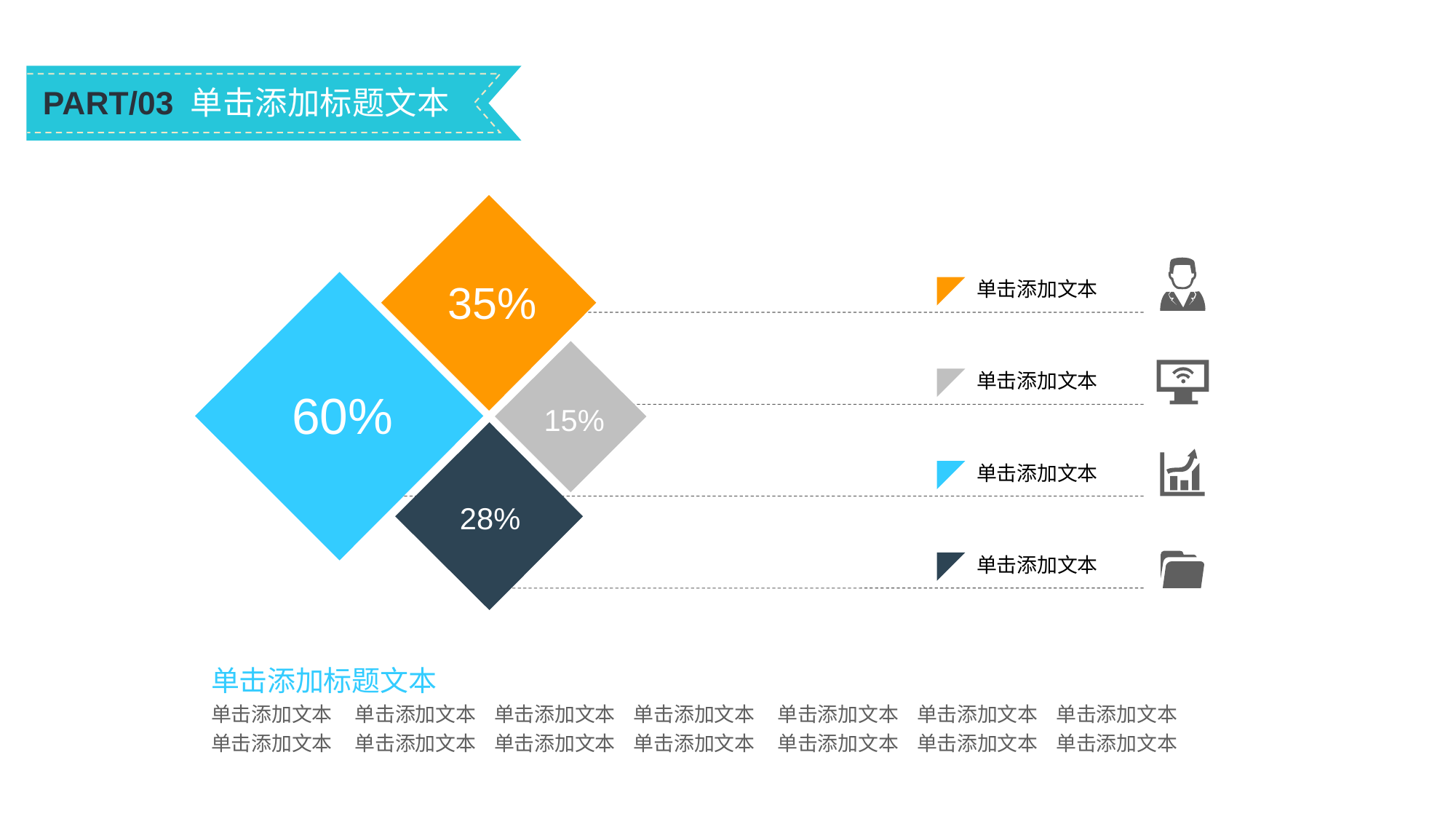

PART/03 单击添加标题文本

35%
单击添加文本

单击添加文本

60%
15%

单击添加文本

28%

单击添加文本

单击添加标题文本
单击添加文本     单击添加文本    单击添加文本    单击添加文本     单击添加文本    单击添加文本    单击添加文本
单击添加文本     单击添加文本    单击添加文本    单击添加文本     单击添加文本    单击添加文本    单击添加文本